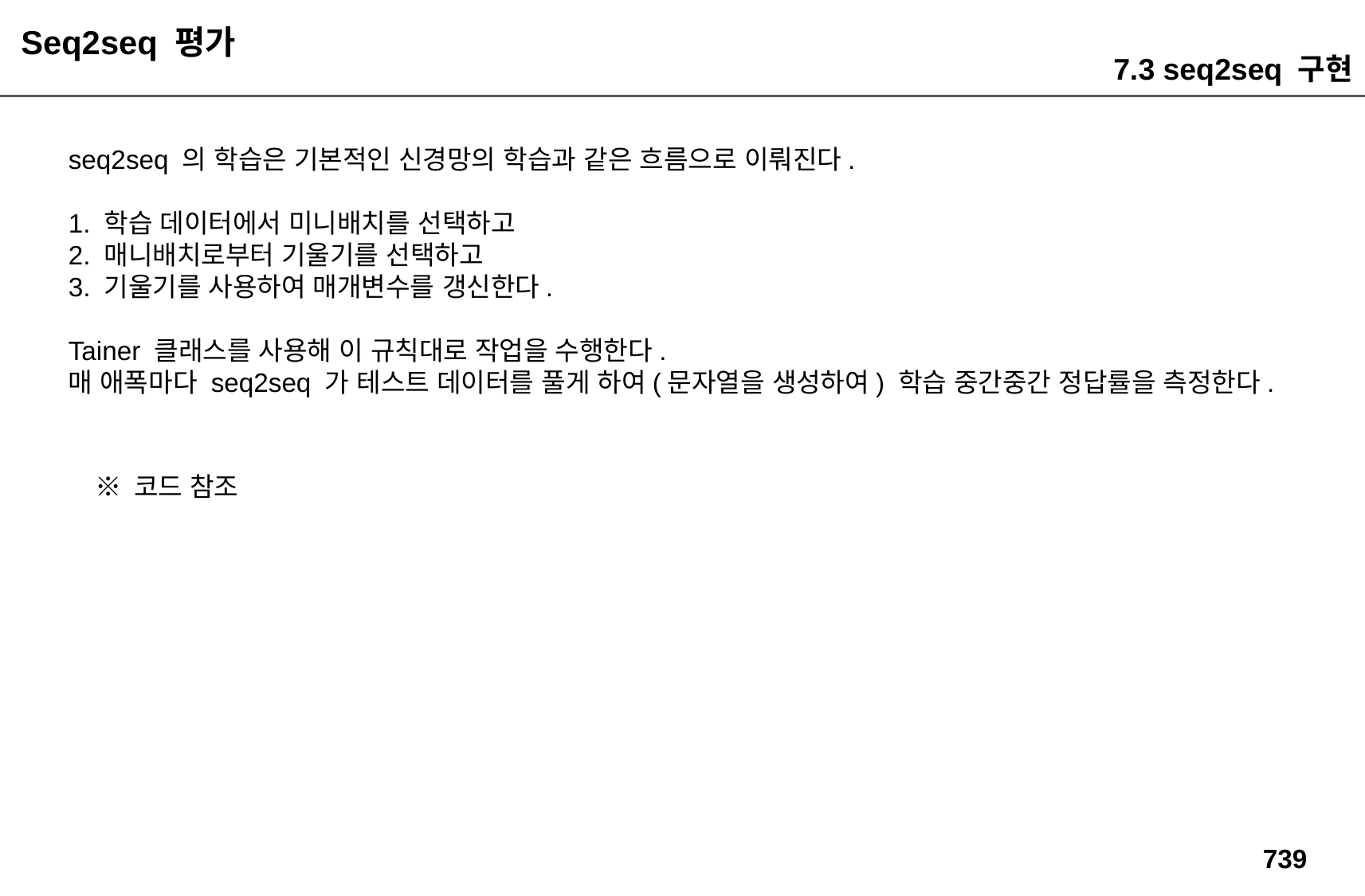

Seq2seq 평가
7.3 seq2seq 구현
seq2seq 의 학습은 기본적인 신경망의 학습과 같은 흐름으로 이뤄진다.

1. 학습 데이터에서 미니배치를 선택하고
2. 매니배치로부터 기울기를 선택하고
3. 기울기를 사용하여 매개변수를 갱신한다.

Tainer 클래스를 사용해 이 규칙대로 작업을 수행한다.
매 애폭마다 seq2seq 가 테스트 데이터를 풀게 하여(문자열을 생성하여) 학습 중간중간 정답률을 측정한다.
※ 코드 참조